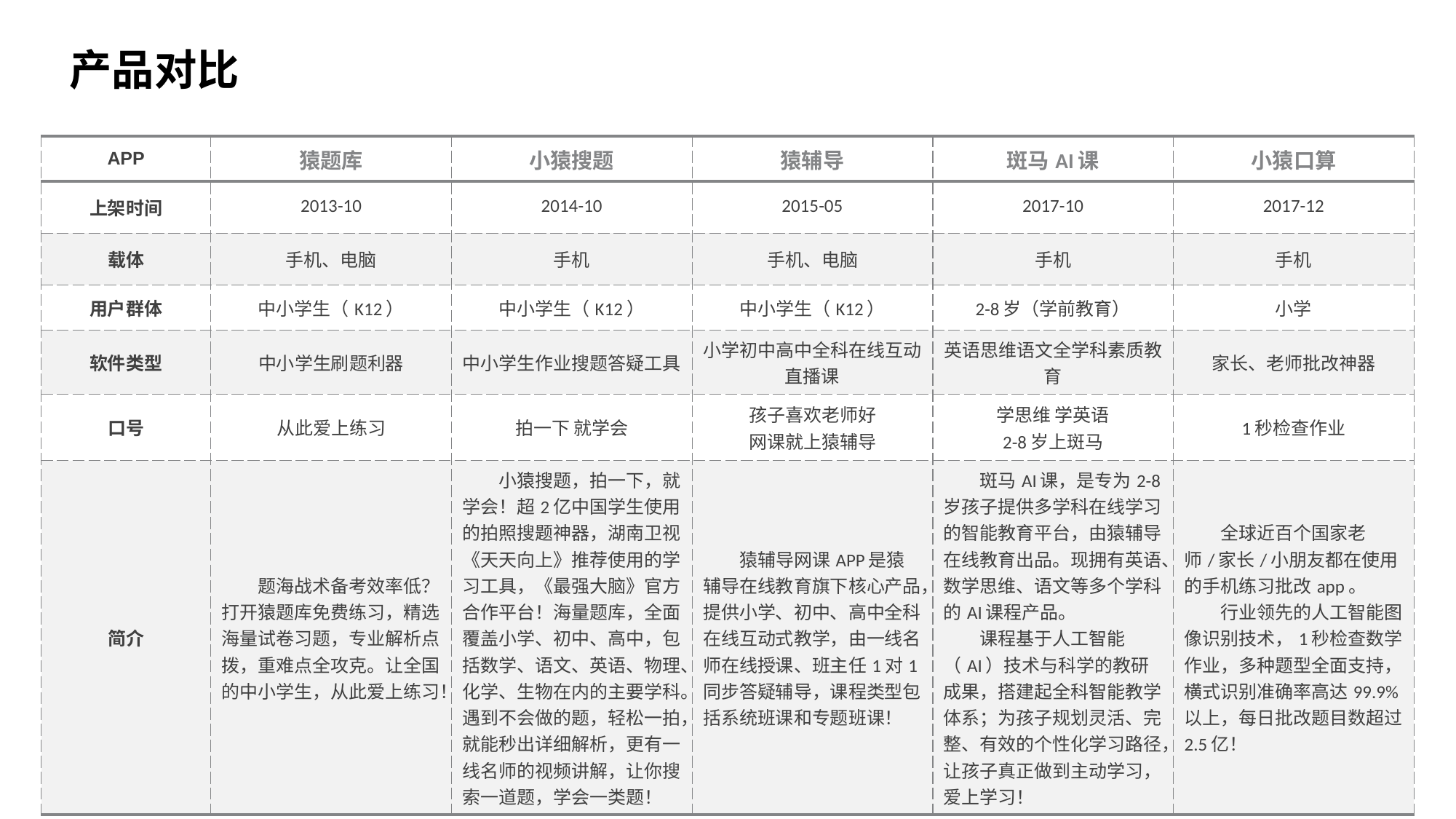

产品对比
| APP | 猿题库 | 小猿搜题 | 猿辅导 | 斑马AI课 | 小猿口算 |
| --- | --- | --- | --- | --- | --- |
| 上架时间 | 2013-10 | 2014-10 | 2015-05 | 2017-10 | 2017-12 |
| 载体 | 手机、电脑 | 手机 | 手机、电脑 | 手机 | 手机 |
| 用户群体 | 中小学生（K12） | 中小学生（K12） | 中小学生（K12） | 2-8岁（学前教育） | 小学 |
| 软件类型 | 中小学生刷题利器 | 中小学生作业搜题答疑工具 | 小学初中高中全科在线互动直播课 | 英语思维语文全学科素质教育 | 家长、老师批改神器 |
| 口号 | 从此爱上练习 | 拍一下 就学会 | 孩子喜欢老师好 网课就上猿辅导 | 学思维 学英语 2-8岁上斑马 | 1秒检查作业 |
| 简介 | 题海战术备考效率低？打开猿题库免费练习，精选海量试卷习题，专业解析点拨，重难点全攻克。让全国的中小学生，从此爱上练习！ | 小猿搜题，拍一下，就学会！超2亿中国学生使用的拍照搜题神器，湖南卫视《天天向上》推荐使用的学习工具，《最强大脑》官方合作平台！海量题库，全面覆盖小学、初中、高中，包括数学、语文、英语、物理、化学、生物在内的主要学科。遇到不会做的题，轻松一拍，就能秒出详细解析，更有一线名师的视频讲解，让你搜索一道题，学会一类题！ | 猿辅导网课APP是猿辅导在线教育旗下核心产品，提供小学、初中、高中全科在线互动式教学，由一线名师在线授课、班主任1对1同步答疑辅导，课程类型包括系统班课和专题班课！ | 斑马AI课，是专为2-8岁孩子提供多学科在线学习的智能教育平台，由猿辅导在线教育出品。现拥有英语、数学思维、语文等多个学科的AI课程产品。 课程基于人工智能（AI）技术与科学的教研成果，搭建起全科智能教学体系；为孩子规划灵活、完整、有效的个性化学习路径，让孩子真正做到主动学习，爱上学习！ | 全球近百个国家老师/家长/小朋友都在使用的手机练习批改app。 行业领先的人工智能图像识别技术，1秒检查数学作业，多种题型全面支持，横式识别准确率高达99.9%以上，每日批改题目数超过2.5亿！ |